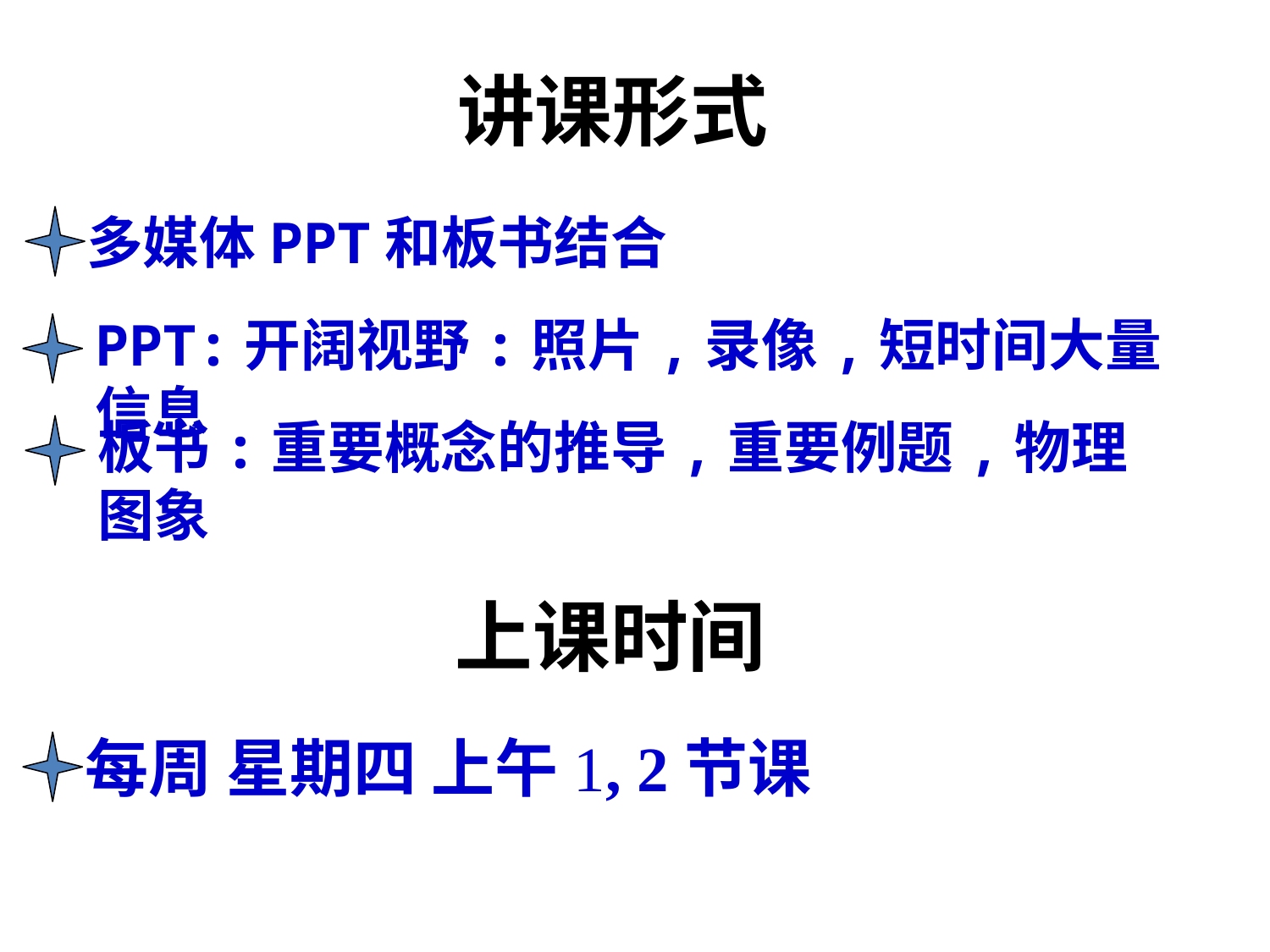

讲课形式
多媒体PPT和板书结合

PPT:开阔视野:照片,录像,短时间大量信息

板书:重要概念的推导,重要例题,物理图象

上课时间
每周 星期四 上午1, 2节课